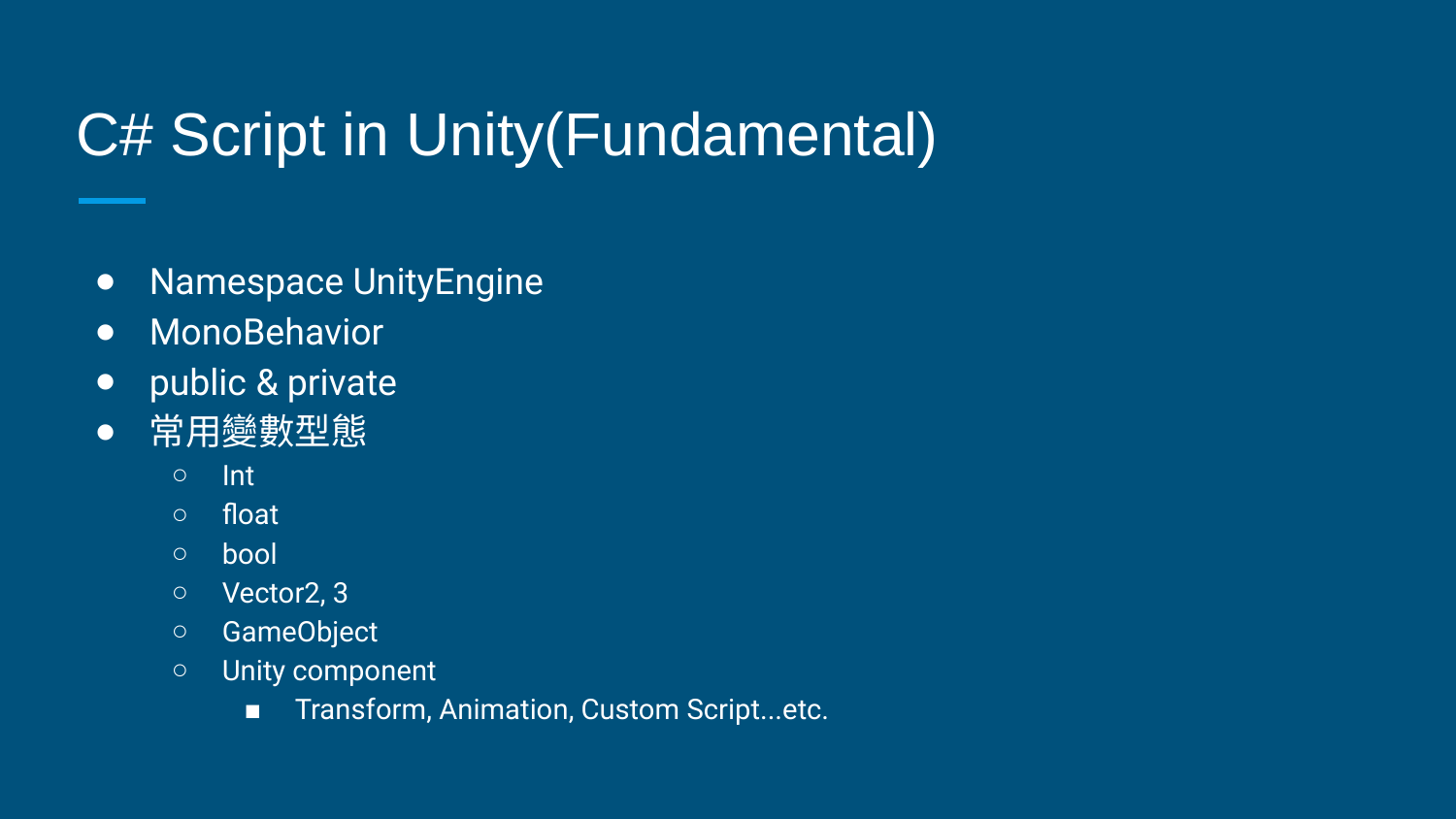

# C# Script in Unity(Fundamental)
Namespace UnityEngine
MonoBehavior
public & private
常用變數型態
Int
float
bool
Vector2, 3
GameObject
Unity component
Transform, Animation, Custom Script...etc.